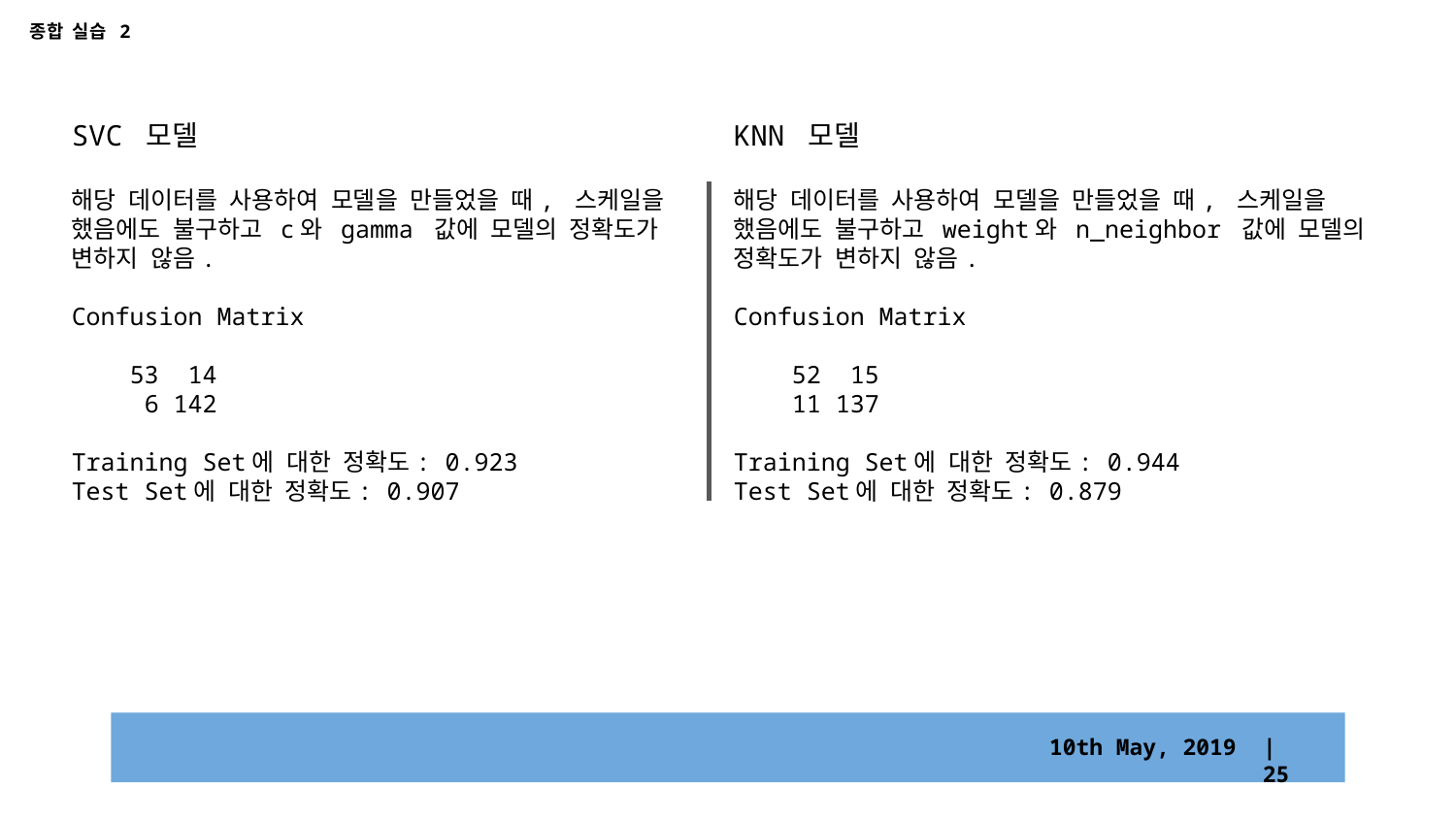

종합 실습 2
SVC 모델

해당 데이터를 사용하여 모델을 만들었을 때, 스케일을 했음에도 불구하고 c와 gamma 값에 모델의 정확도가 변하지 않음.

Confusion Matrix

    53  14
     6 142

Training Set에 대한 정확도: 0.923
Test Set에 대한 정확도: 0.907
KNN 모델

해당 데이터를 사용하여 모델을 만들었을 때, 스케일을 했음에도 불구하고 weight와 n_neighbor 값에 모델의 정확도가 변하지 않음.

Confusion Matrix

    52  15
    11 137

Training Set에 대한 정확도: 0.944
Test Set에 대한 정확도: 0.879

10th May, 2019  |  25